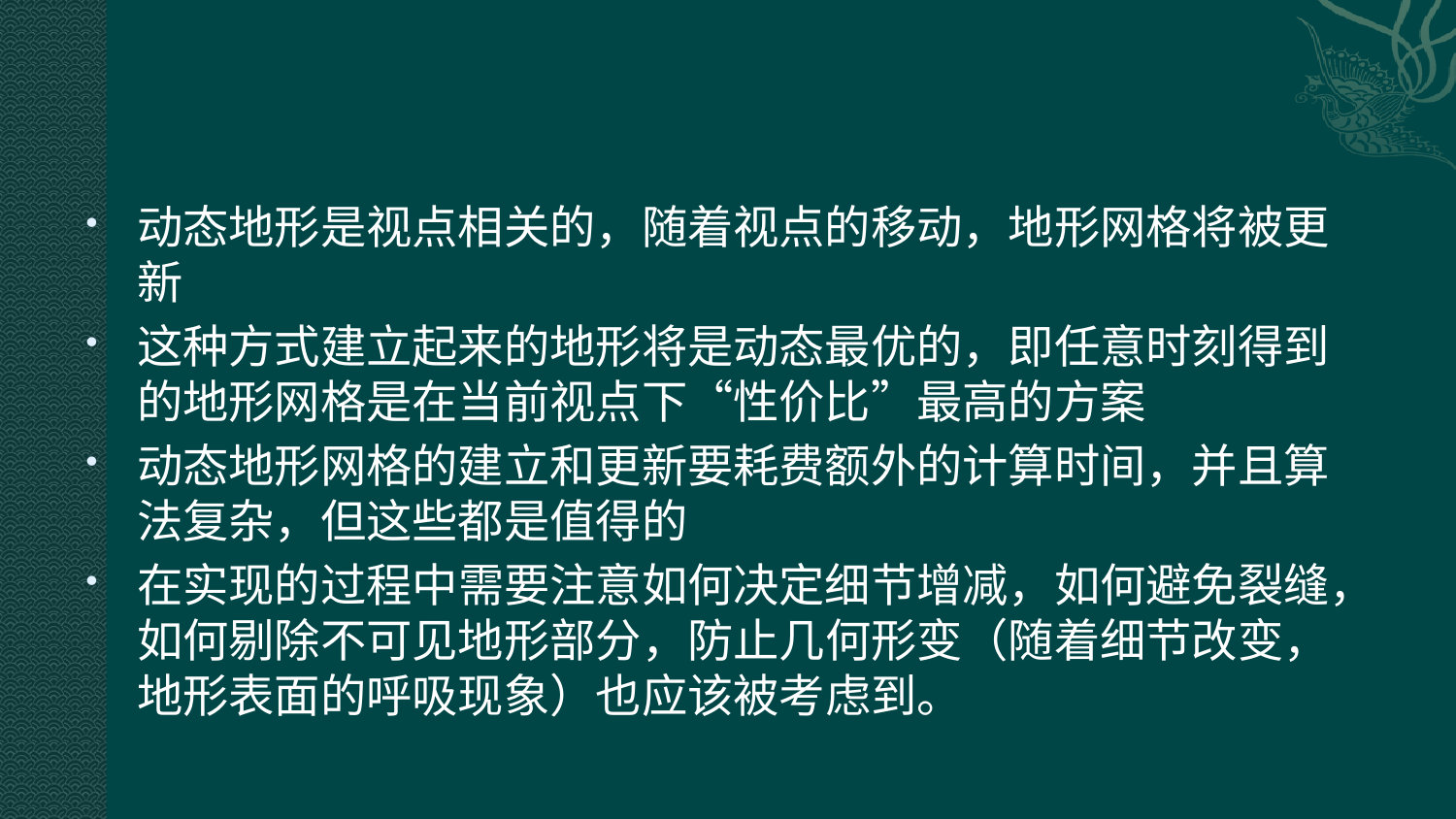

#
动态地形是视点相关的，随着视点的移动，地形网格将被更新
这种方式建立起来的地形将是动态最优的，即任意时刻得到的地形网格是在当前视点下“性价比”最高的方案
动态地形网格的建立和更新要耗费额外的计算时间，并且算法复杂，但这些都是值得的
在实现的过程中需要注意如何决定细节增减，如何避免裂缝，如何剔除不可见地形部分，防止几何形变（随着细节改变，地形表面的呼吸现象）也应该被考虑到。